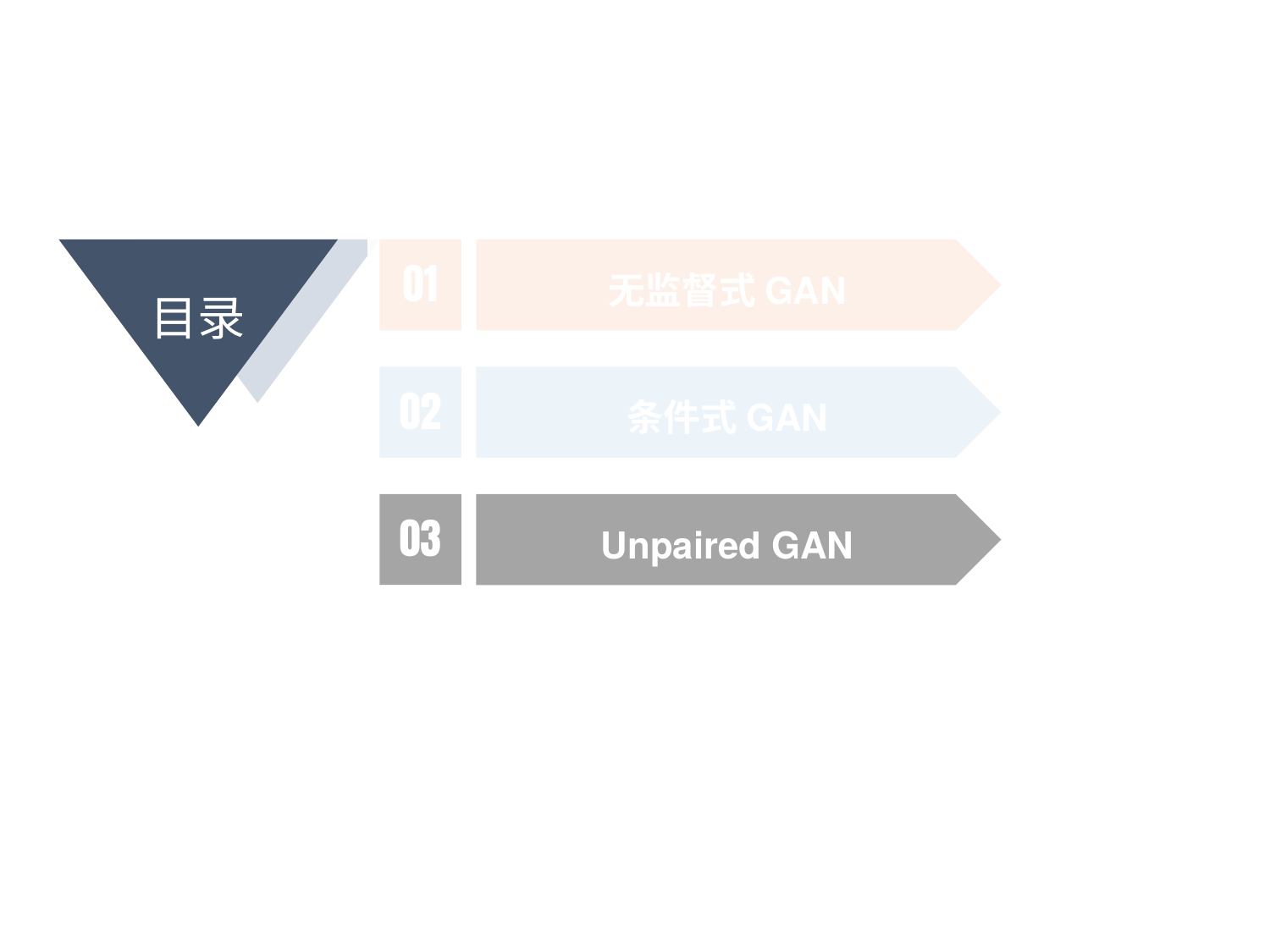

目录
01
无监督式GAN
02
条件式GAN
03
Unpaired GAN